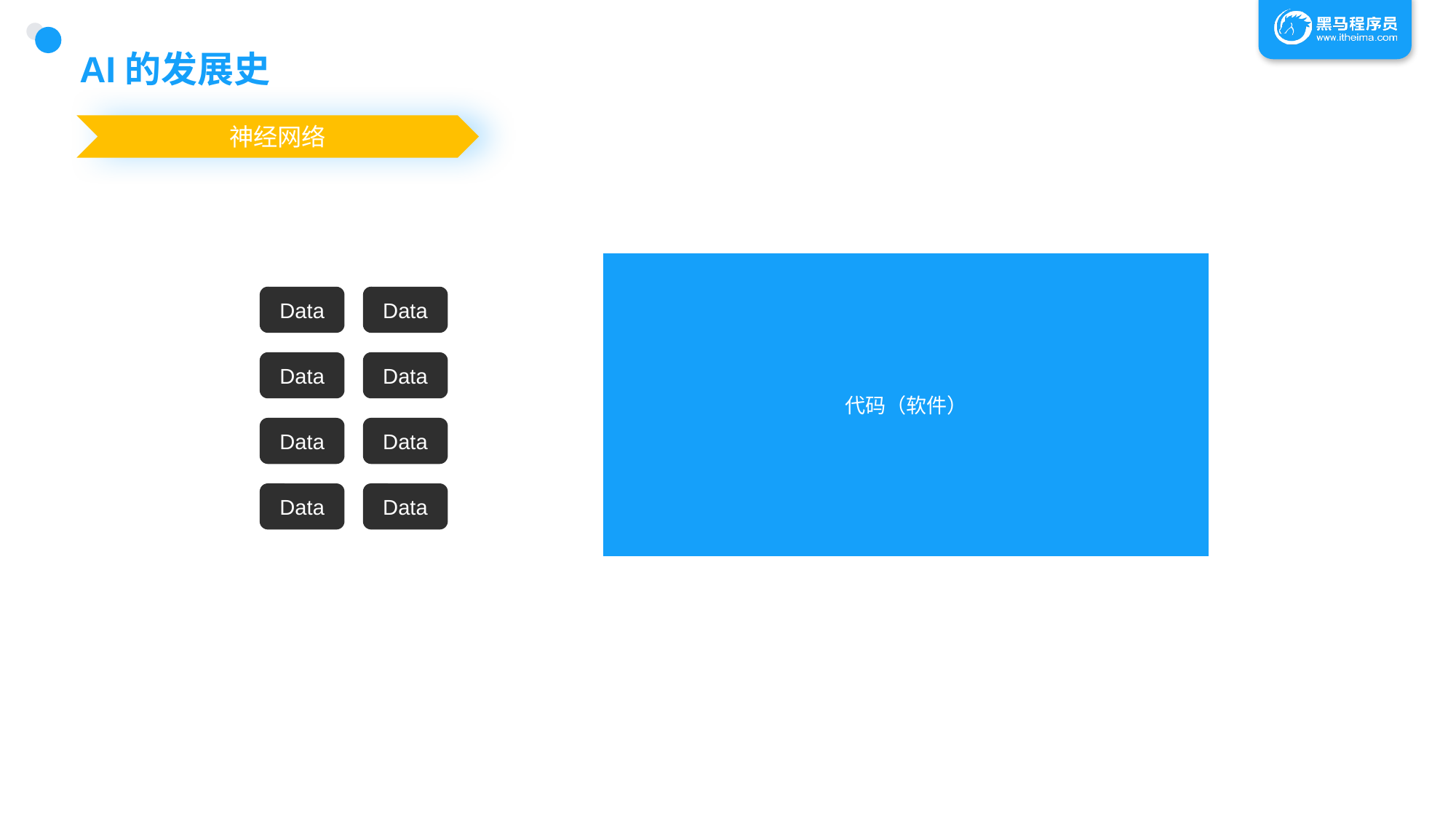

# AI的发展史
神经网络
代码（软件）
…
x1
z1

Data
Data
z2
…
x2

Data
Data

…
…
…
…
…
Data
Data
…
zM
xN

Data
Data
输入
输出
隐藏层